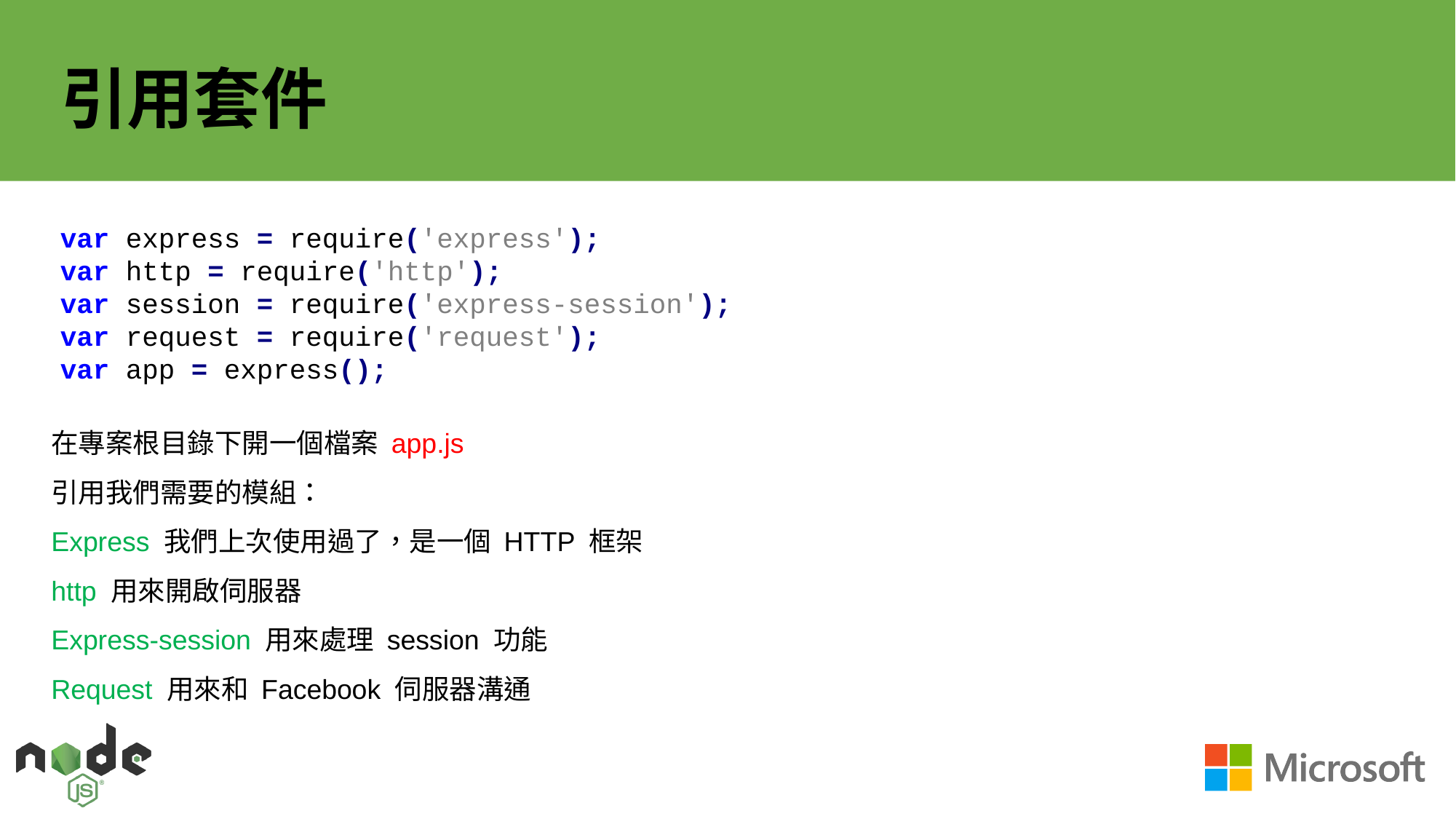

# 引用套件
var express = require('express');
var http = require('http');
var session = require('express-session');
var request = require('request');
var app = express();
在專案根目錄下開一個檔案 app.js
引用我們需要的模組：
Express 我們上次使用過了，是一個 HTTP 框架
http 用來開啟伺服器
Express-session 用來處理 session 功能
Request 用來和 Facebook 伺服器溝通